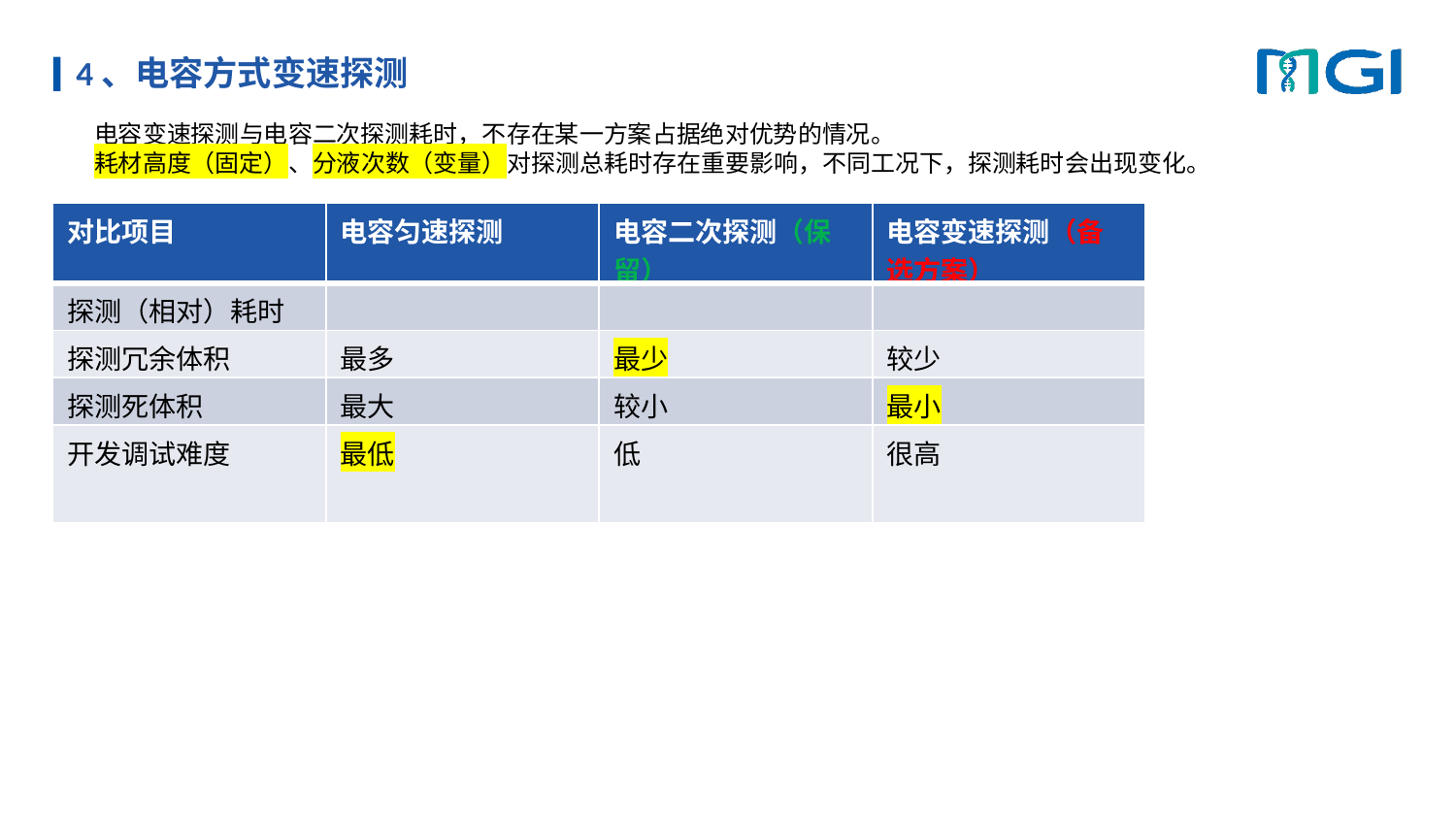

# 4、电容方式变速探测
    电容变速探测与电容二次探测耗时，不存在某一方案占据绝对优势的情况。
    耗材高度（固定）、分液次数（变量）对探测总耗时存在重要影响，不同工况下，探测耗时会出现变化。
| 对比项目 | 电容匀速探测 | 电容二次探测（保留） | 电容变速探测（备选方案） |
| --- | --- | --- | --- |
| 探测（相对）耗时 |  |  |  |
| 探测冗余体积 | 最多 | 最少 | 较少 |
| 探测死体积 | 最大 | 较小 | 最小 |
| 开发调试难度 | 最低 | 低 | 很高 |